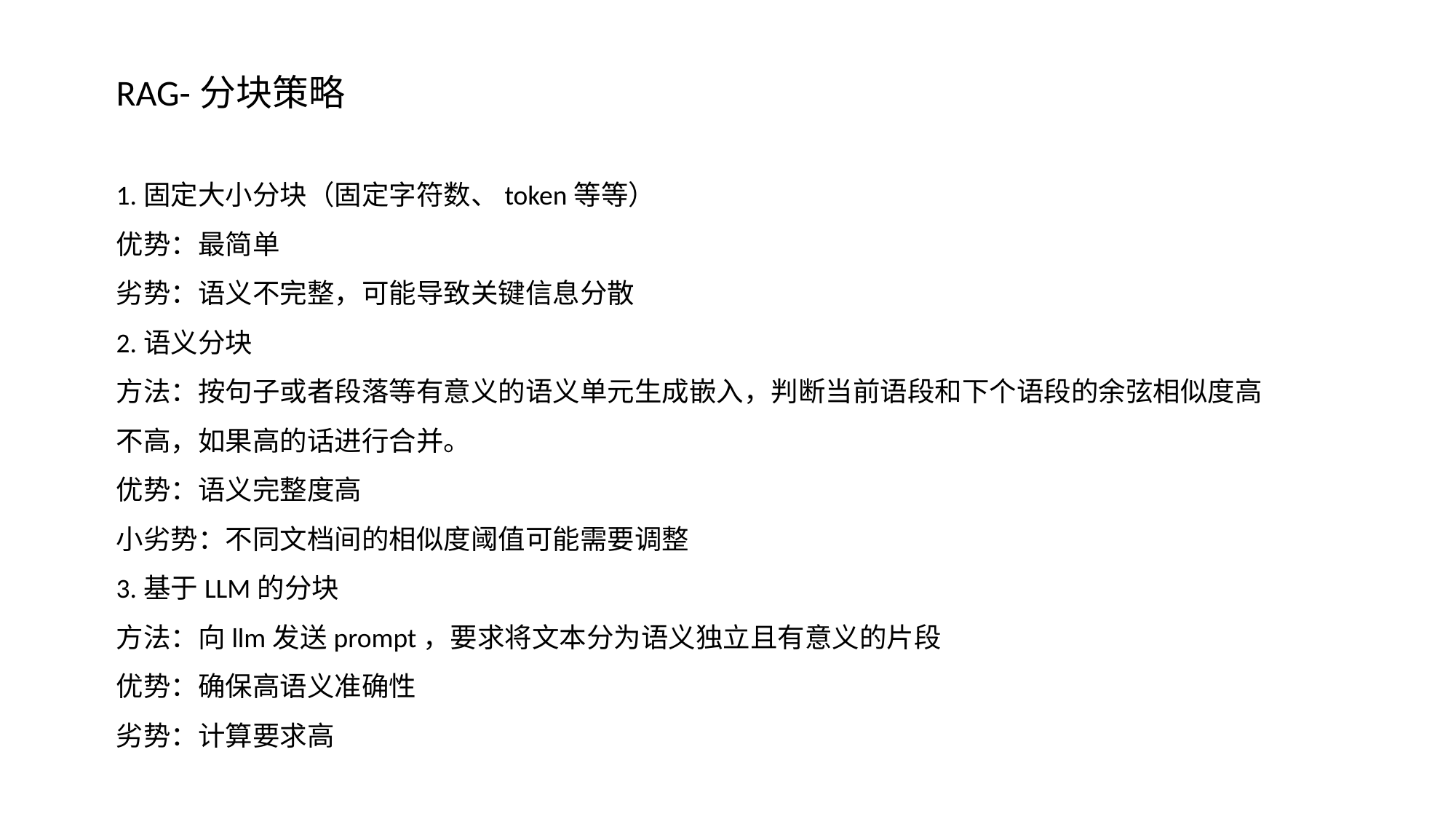

RAG-分块策略
1.固定大小分块（固定字符数、token等等）
优势：最简单
劣势：语义不完整，可能导致关键信息分散
2.语义分块
方法：按句子或者段落等有意义的语义单元生成嵌入，判断当前语段和下个语段的余弦相似度高不高，如果高的话进行合并。
优势：语义完整度高
小劣势：不同文档间的相似度阈值可能需要调整
3.基于LLM的分块
方法：向llm发送prompt，要求将文本分为语义独立且有意义的片段
优势：确保高语义准确性
劣势：计算要求高